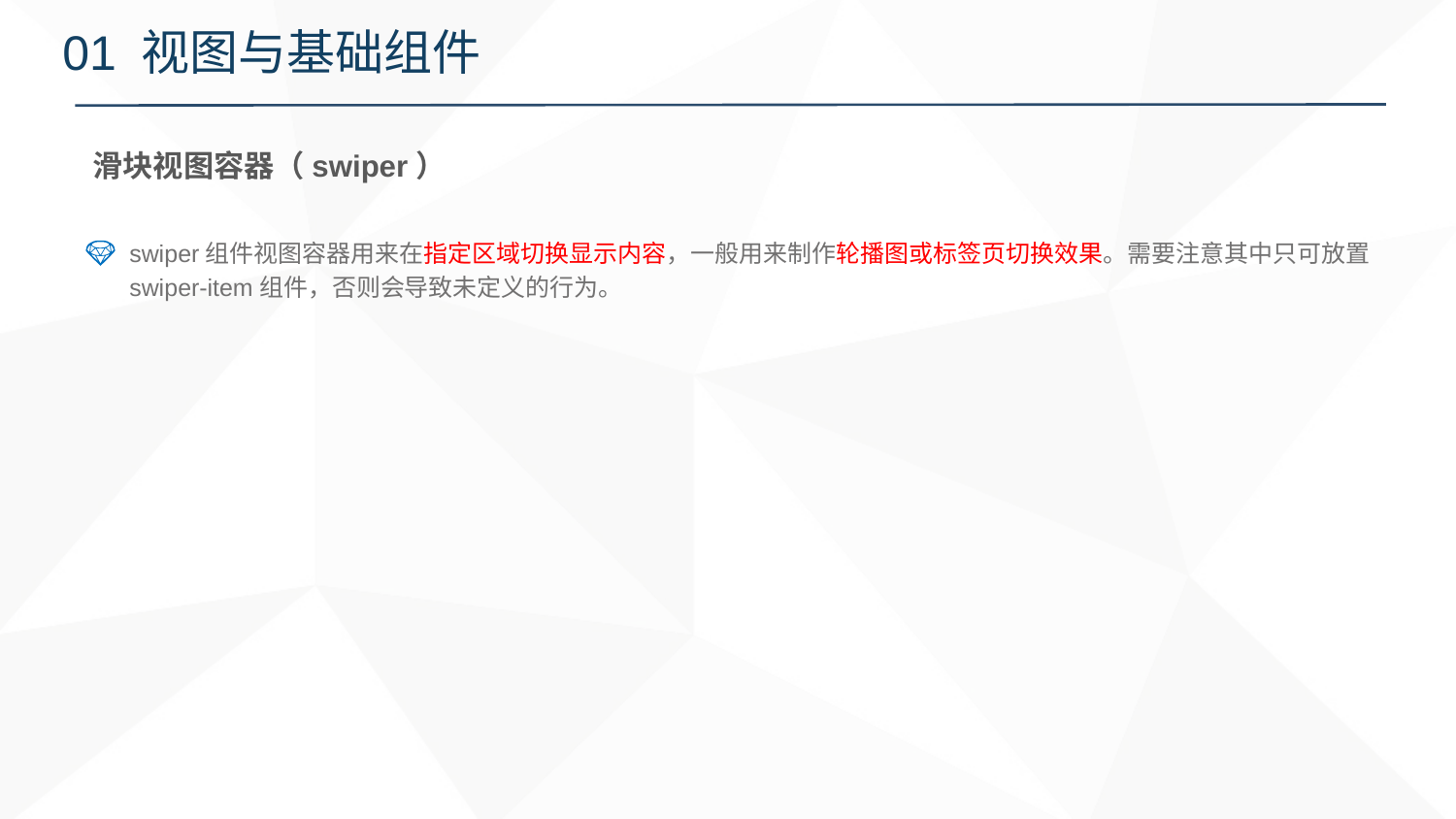

# 01 视图与基础组件
滑块视图容器（swiper）
swiper组件视图容器用来在指定区域切换显示内容，一般用来制作轮播图或标签页切换效果。需要注意其中只可放置swiper-item组件，否则会导致未定义的行为。